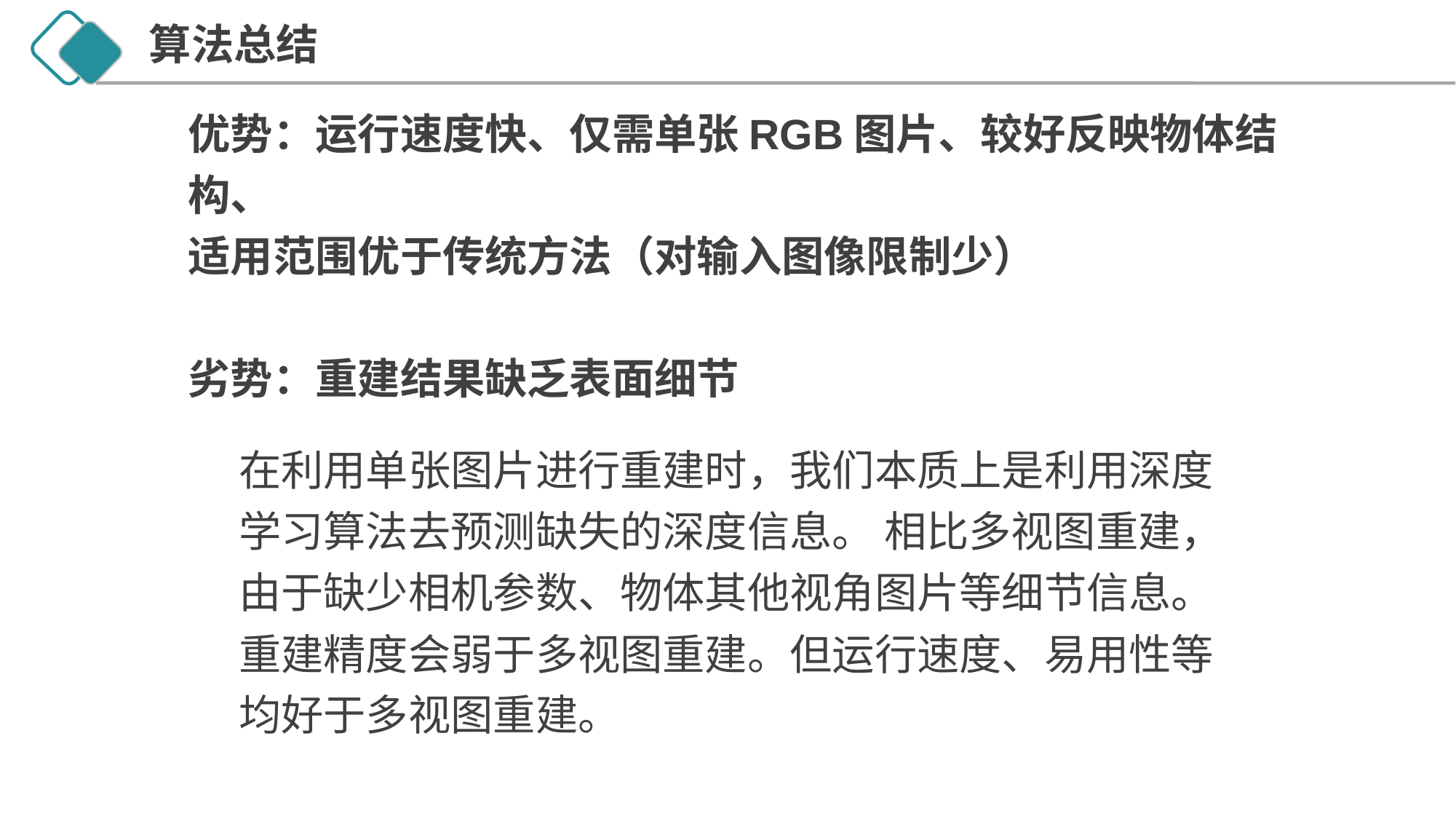

算法总结
优势：运行速度快、仅需单张RGB图片、较好反映物体结构、
适用范围优于传统方法（对输入图像限制少）

劣势：重建结果缺乏表面细节

在利用单张图片进行重建时，我们本质上是利用深度学习算法去预测缺失的深度信息。 相比多视图重建，由于缺少相机参数、物体其他视角图片等细节信息。重建精度会弱于多视图重建。但运行速度、易用性等均好于多视图重建。